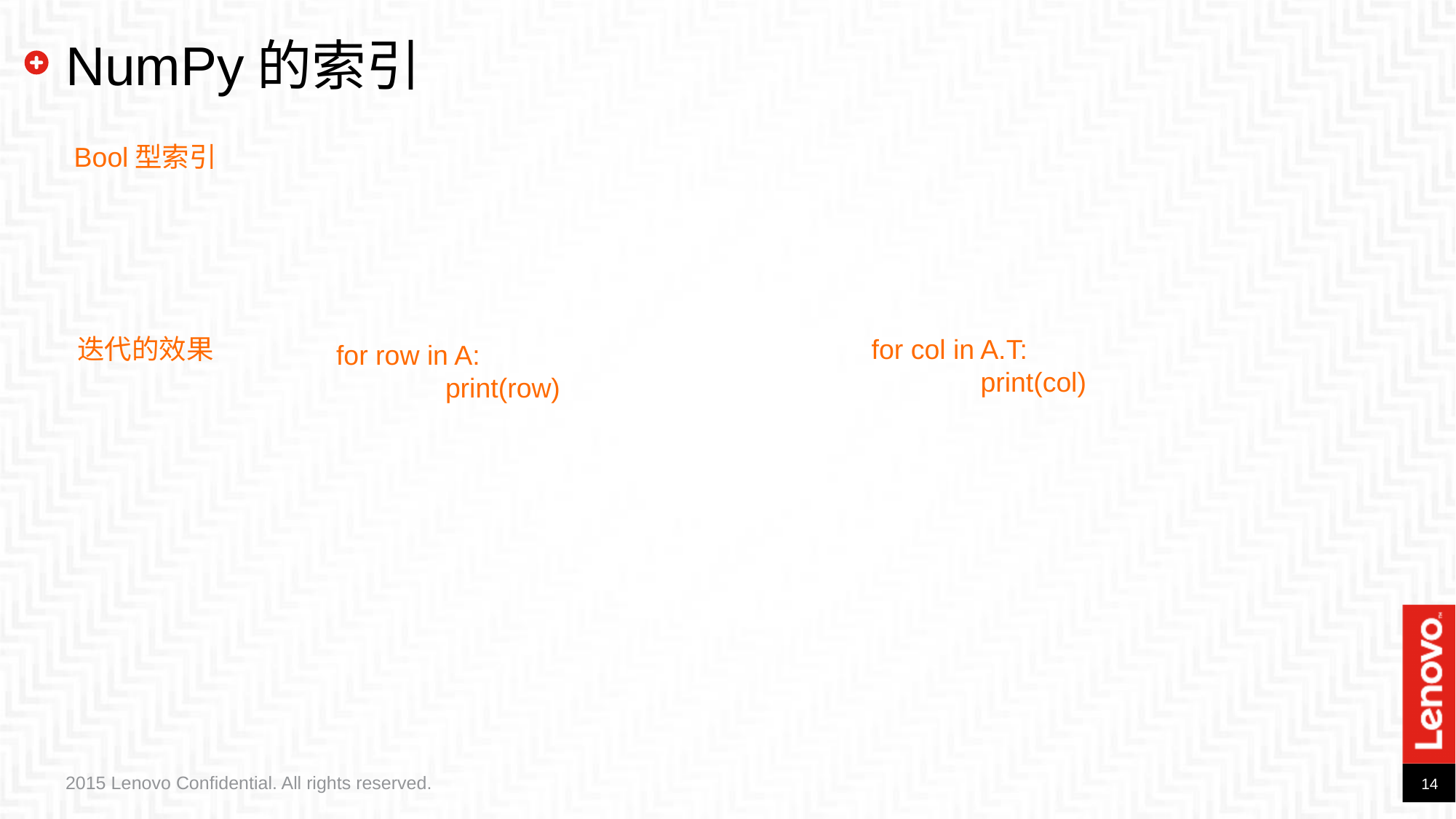

# NumPy的索引
Bool型索引
迭代的效果
for col in A.T:
	print(col)
for row in A:
	print(row)
2015 Lenovo Confidential. All rights reserved.